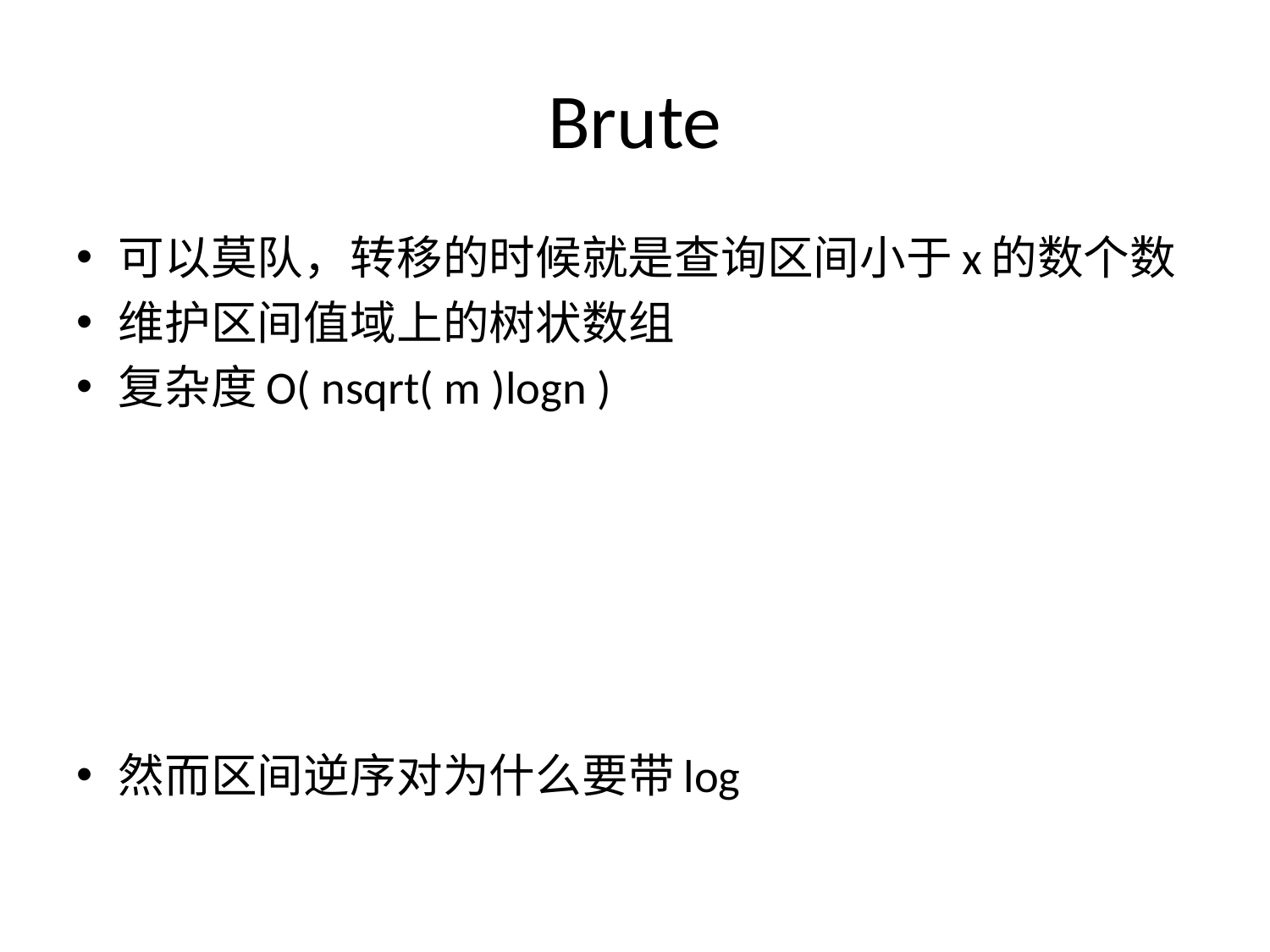

# Brute
可以莫队，转移的时候就是查询区间小于x的数个数
维护区间值域上的树状数组
复杂度O( nsqrt( m )logn )

然而区间逆序对为什么要带log